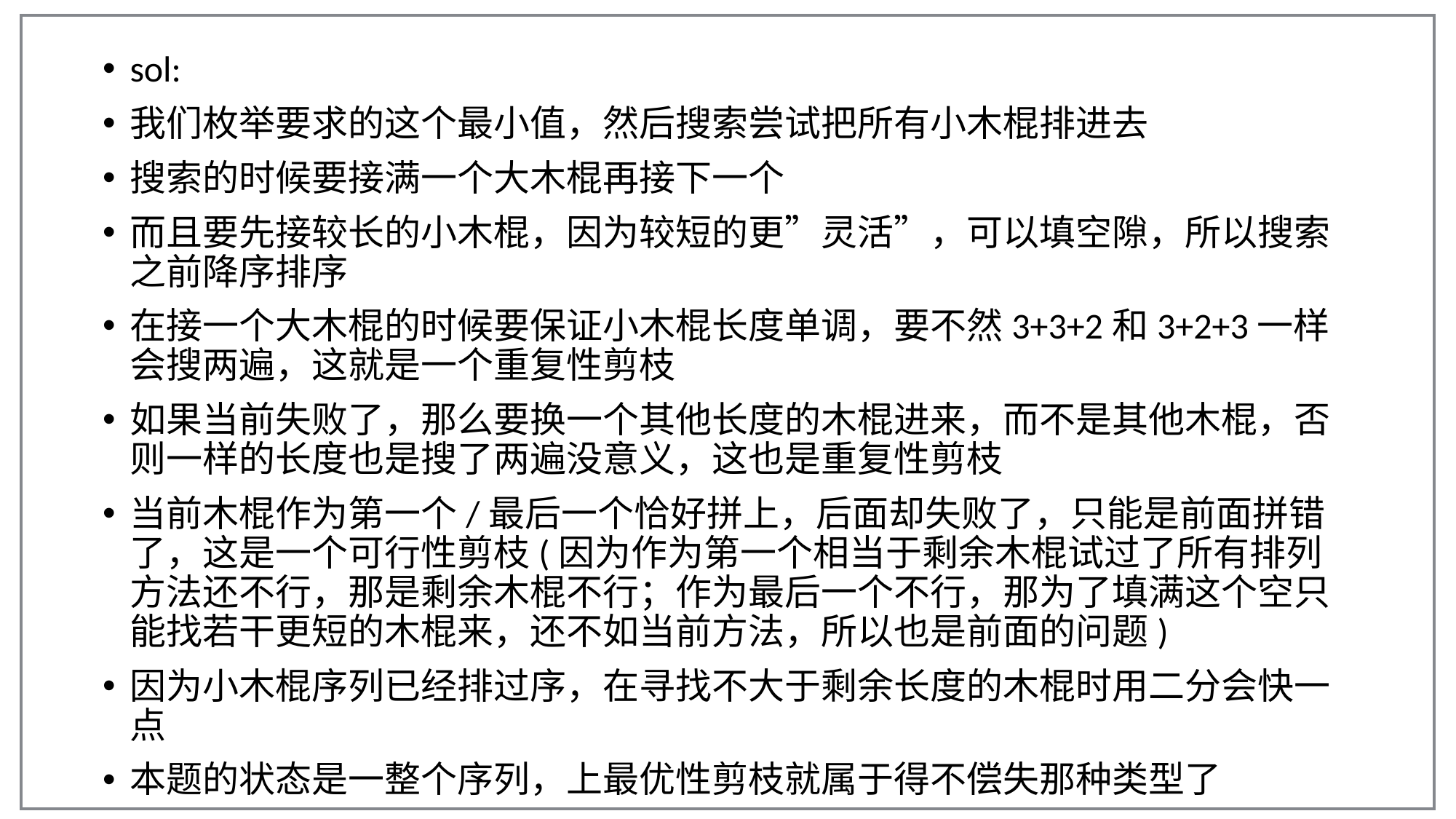

sol:
我们枚举要求的这个最小值，然后搜索尝试把所有小木棍排进去
搜索的时候要接满一个大木棍再接下一个
而且要先接较长的小木棍，因为较短的更”灵活”，可以填空隙，所以搜索之前降序排序
在接一个大木棍的时候要保证小木棍长度单调，要不然3+3+2和3+2+3一样会搜两遍，这就是一个重复性剪枝
如果当前失败了，那么要换一个其他长度的木棍进来，而不是其他木棍，否则一样的长度也是搜了两遍没意义，这也是重复性剪枝
当前木棍作为第一个/最后一个恰好拼上，后面却失败了，只能是前面拼错了，这是一个可行性剪枝(因为作为第一个相当于剩余木棍试过了所有排列方法还不行，那是剩余木棍不行；作为最后一个不行，那为了填满这个空只能找若干更短的木棍来，还不如当前方法，所以也是前面的问题)
因为小木棍序列已经排过序，在寻找不大于剩余长度的木棍时用二分会快一点
本题的状态是一整个序列，上最优性剪枝就属于得不偿失那种类型了